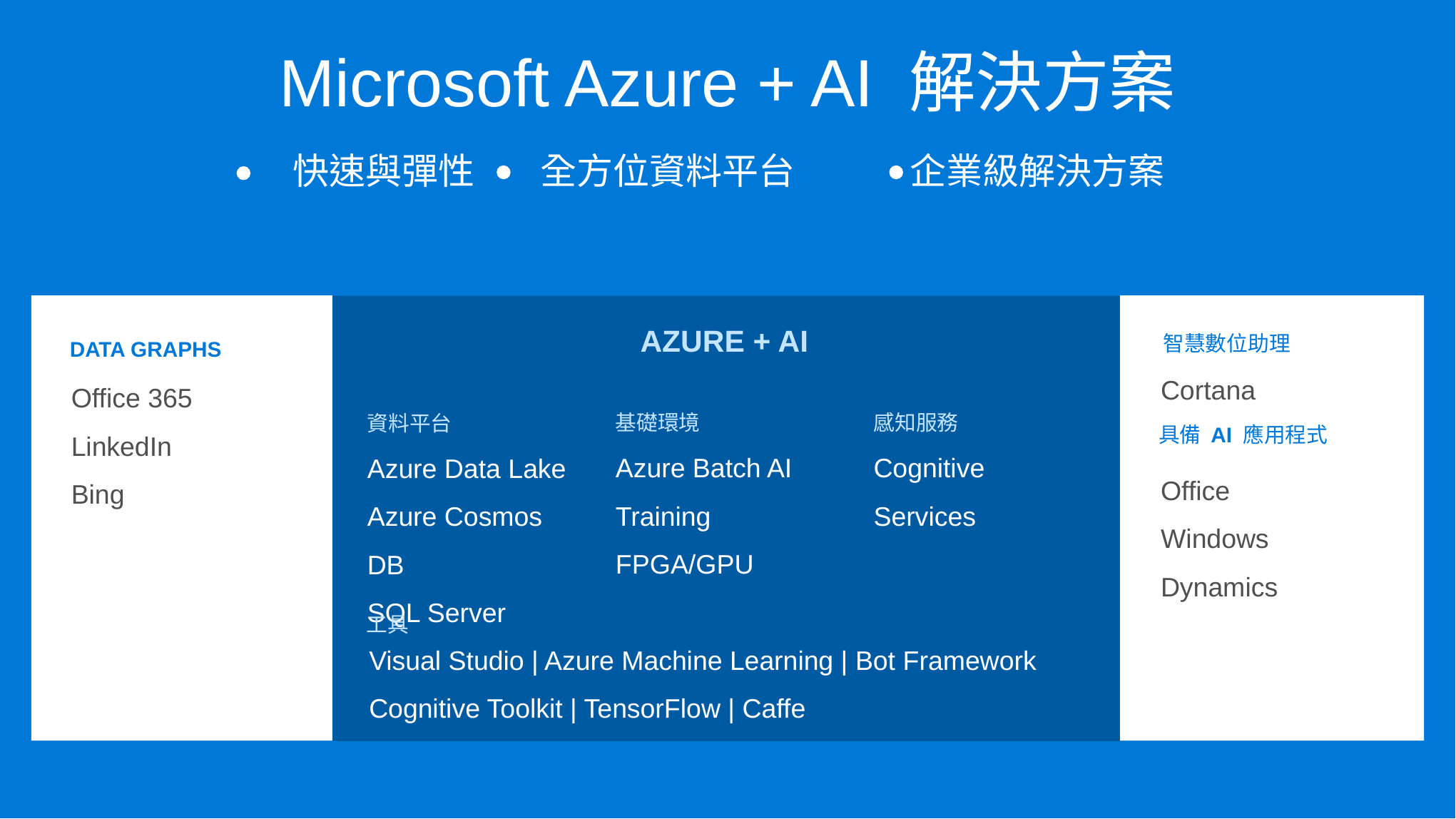

Microsoft Azure + AI 解決方案
快速與彈性        全方位資料平台              企業級解決方案

AZURE + AI
智慧數位助理
DATA GRAPHS
Cortana
Office 365
LinkedIn
Bing
感知服務
Cognitive Services
基礎環境
Azure Batch AI Training
FPGA/GPU
資料平台
Azure Data Lake
Azure Cosmos DB
SQL Server
具備 AI 應用程式
Office
Windows
Dynamics
工具
Visual Studio | Azure Machine Learning | Bot Framework
Cognitive Toolkit | TensorFlow | Caffe